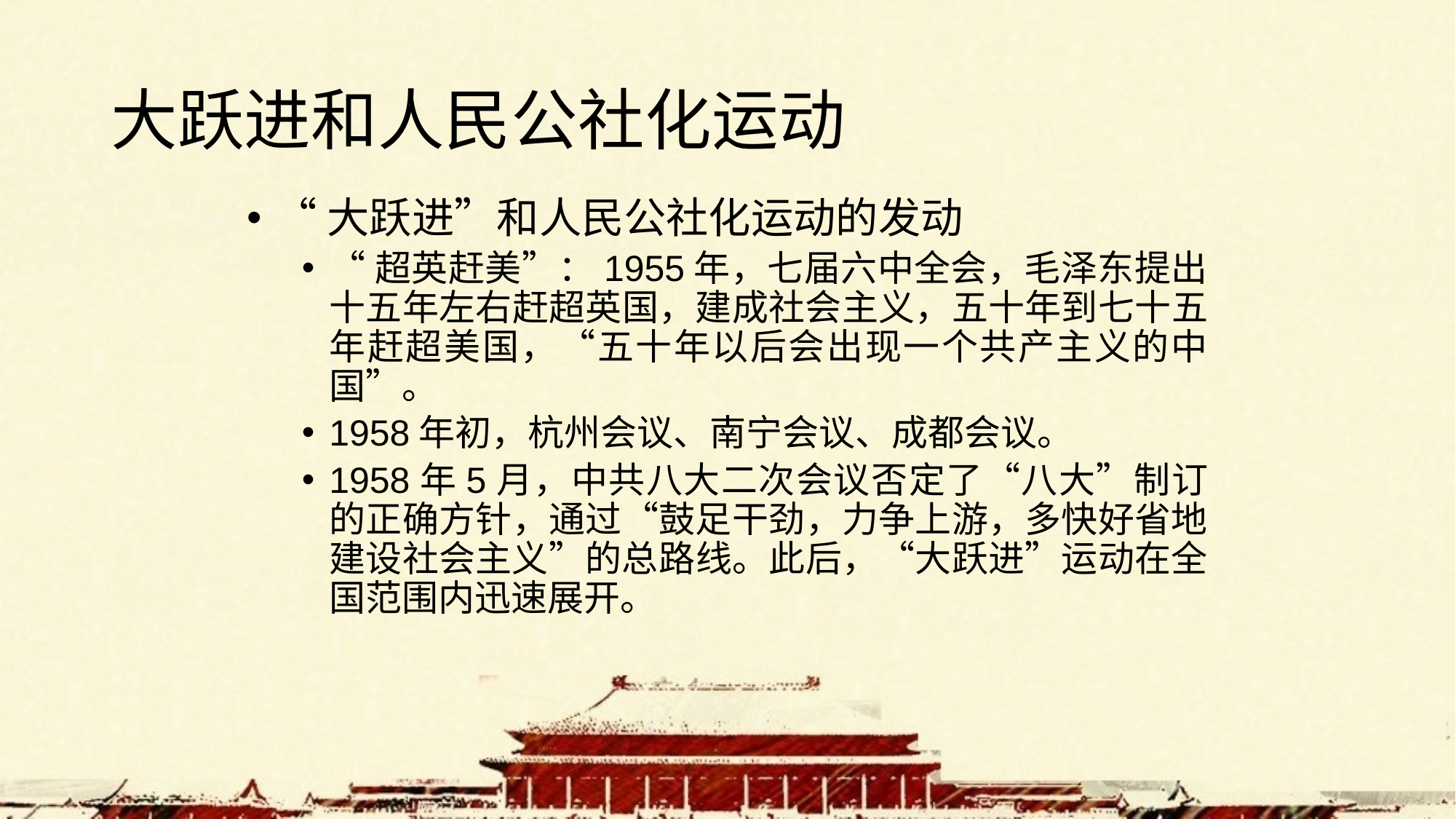

# 大跃进和人民公社化运动
“大跃进”和人民公社化运动的发动
“超英赶美”：1955年，七届六中全会，毛泽东提出十五年左右赶超英国，建成社会主义，五十年到七十五年赶超美国，“五十年以后会出现一个共产主义的中国”。
1958年初，杭州会议、南宁会议、成都会议。
1958年5月，中共八大二次会议否定了“八大”制订的正确方针，通过“鼓足干劲，力争上游，多快好省地建设社会主义”的总路线。此后，“大跃进”运动在全国范围内迅速展开。